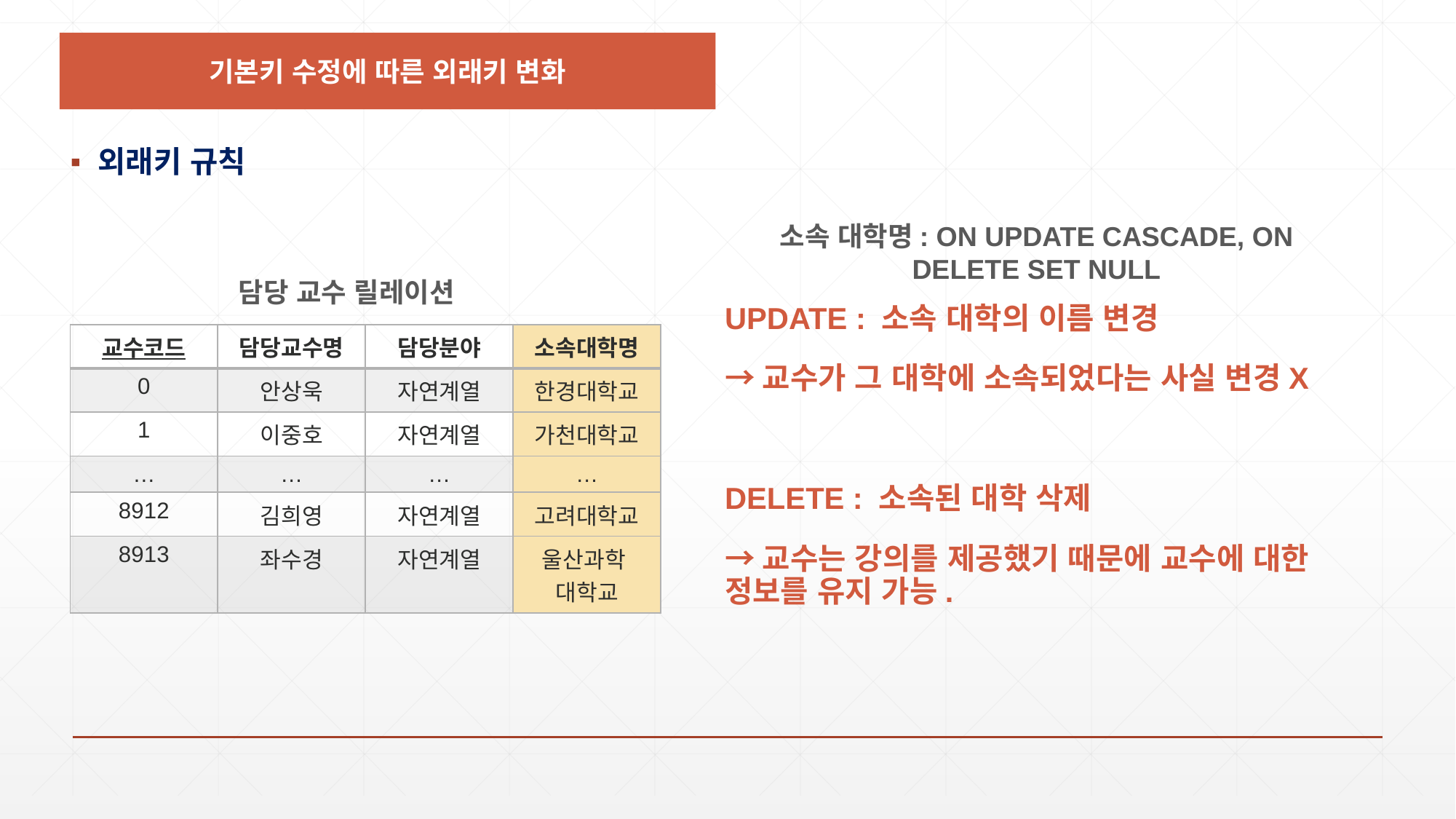

기본키 수정에 따른 외래키 변화
외래키 규칙
소속 대학명: ON UPDATE CASCADE, ON DELETE SET NULL
담당 교수 릴레이션
UPDATE : 소속 대학의 이름 변경
→교수가 그 대학에 소속되었다는 사실 변경X

DELETE : 소속된 대학 삭제
→교수는 강의를 제공했기 때문에 교수에 대한 정보를 유지 가능.
| 교수코드 | 담당교수명 | 담당분야 | 소속대학명 |
| --- | --- | --- | --- |
| 0 | 안상욱 | 자연계열 | 한경대학교 |
| 1 | 이중호 | 자연계열 | 가천대학교 |
| … | … | … | … |
| 8912 | 김희영 | 자연계열 | 고려대학교 |
| 8913 | 좌수경 | 자연계열 | 울산과학 대학교 |